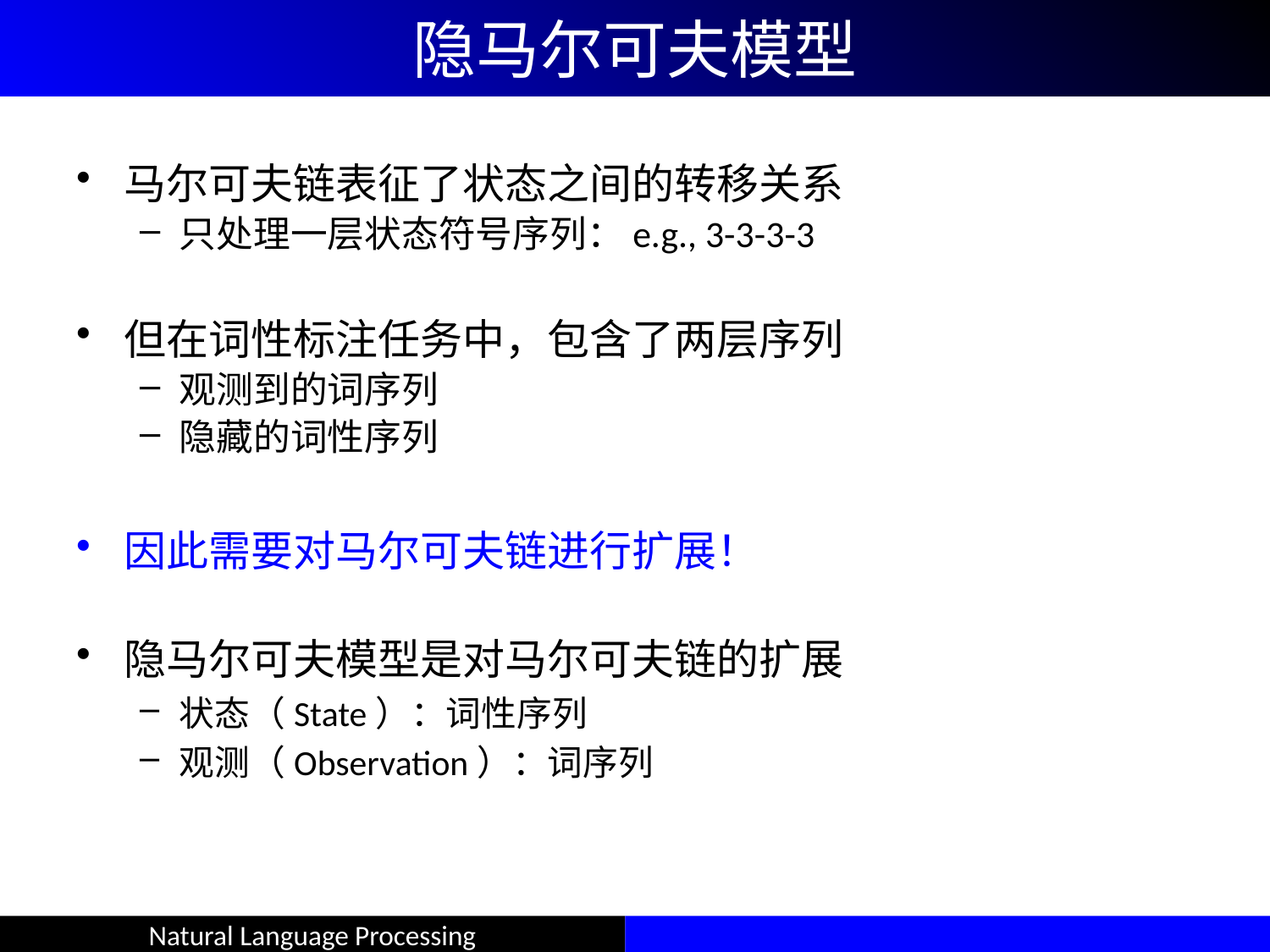

# 隐马尔可夫模型
马尔可夫链表征了状态之间的转移关系
只处理一层状态符号序列：e.g., 3-3-3-3

但在词性标注任务中，包含了两层序列
观测到的词序列
隐藏的词性序列

因此需要对马尔可夫链进行扩展！

隐马尔可夫模型是对马尔可夫链的扩展
状态（State）：词性序列
观测（Observation）：词序列